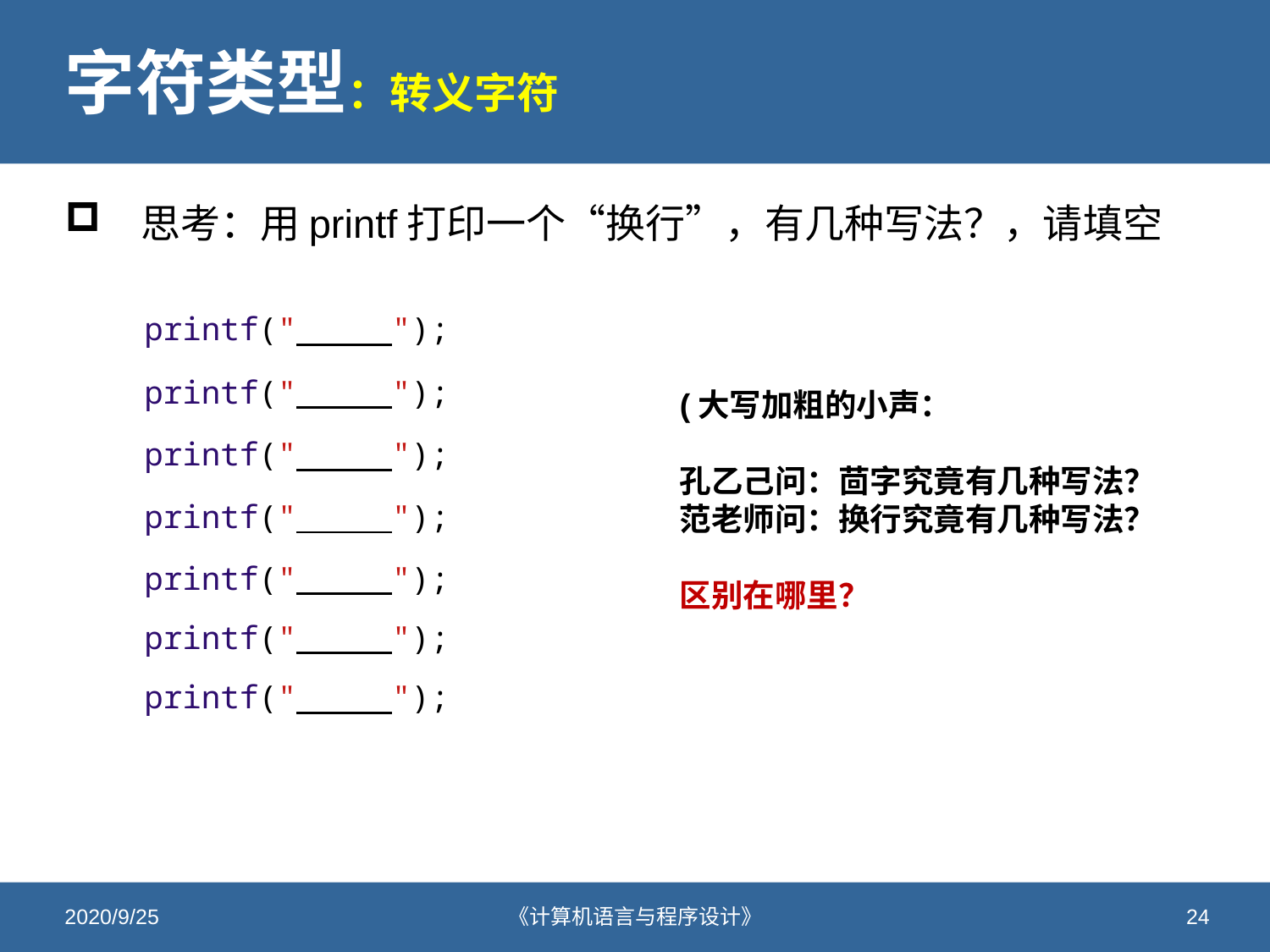

# 字符类型：转义字符
思考：用printf打印一个“换行”，有几种写法？，请填空
printf("     ");
printf("     ");
(大写加粗的小声：

孔乙己问：茴字究竟有几种写法？
范老师问：换行究竟有几种写法？

区别在哪里？
printf("     ");
printf("     ");
printf("     ");
printf("     ");
printf("     ");
2020/9/25
《计算机语言与程序设计》
24